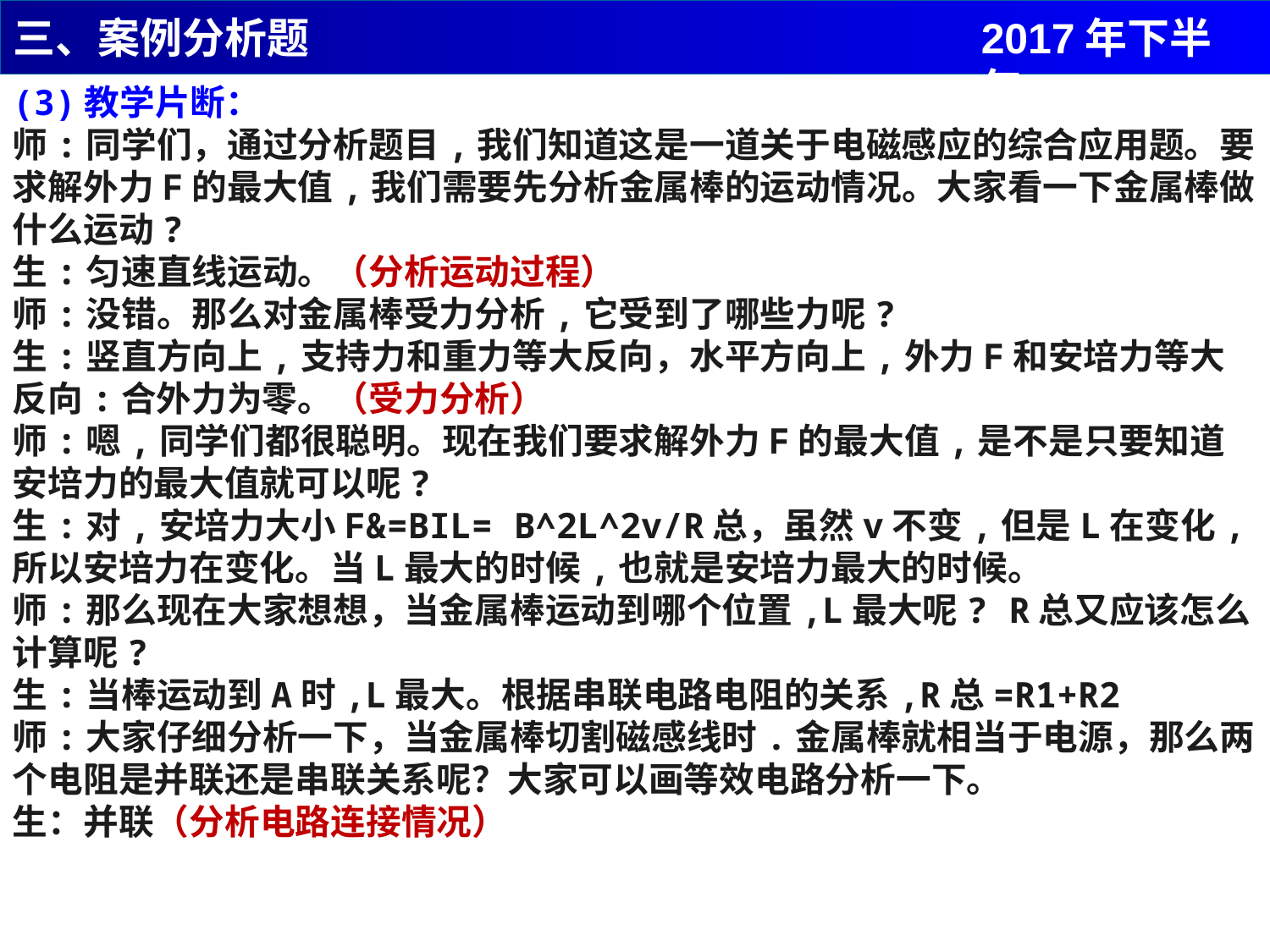

三、案例分析题
2017年下半年
(3)教学片断：
师:同学们，通过分析题目,我们知道这是一道关于电磁感应的综合应用题。要求解外力F的最大值,我们需要先分析金属棒的运动情况。大家看一下金属棒做什么运动?
生:匀速直线运动。（分析运动过程）
师:没错。那么对金属棒受力分析,它受到了哪些力呢?
生:竖直方向上,支持力和重力等大反向，水平方向上,外力F和安培力等大反向:合外力为零。（受力分析）
师:嗯,同学们都很聪明。现在我们要求解外力F的最大值,是不是只要知道安培力的最大值就可以呢?
生:对,安培力大小F&=BIL= B^2L^2v/R总，虽然v不变,但是L在变化,所以安培力在变化。当L最大的时候,也就是安培力最大的时候。
师:那么现在大家想想，当金属棒运动到哪个位置,L最大呢? R总又应该怎么计算呢?
生:当棒运动到A时,L最大。根据串联电路电阻的关系,R总=R1+R2
师:大家仔细分析一下，当金属棒切割磁感线时.金属棒就相当于电源，那么两个电阻是并联还是串联关系呢？大家可以画等效电路分析一下。
生：并联（分析电路连接情况）